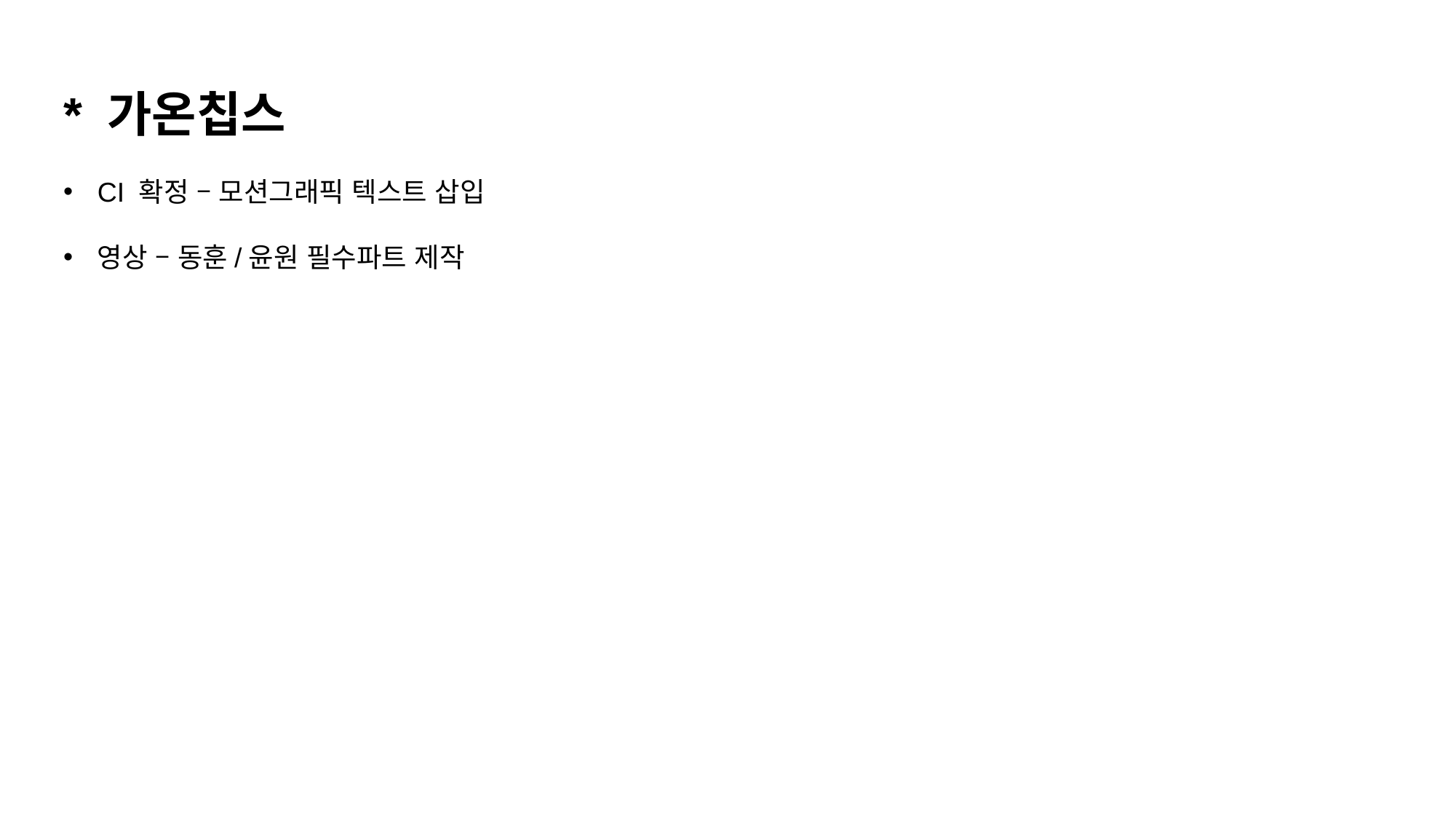

* 가온칩스

CI 확정 – 모션그래픽 텍스트 삽입

영상 – 동훈/윤원 필수파트 제작